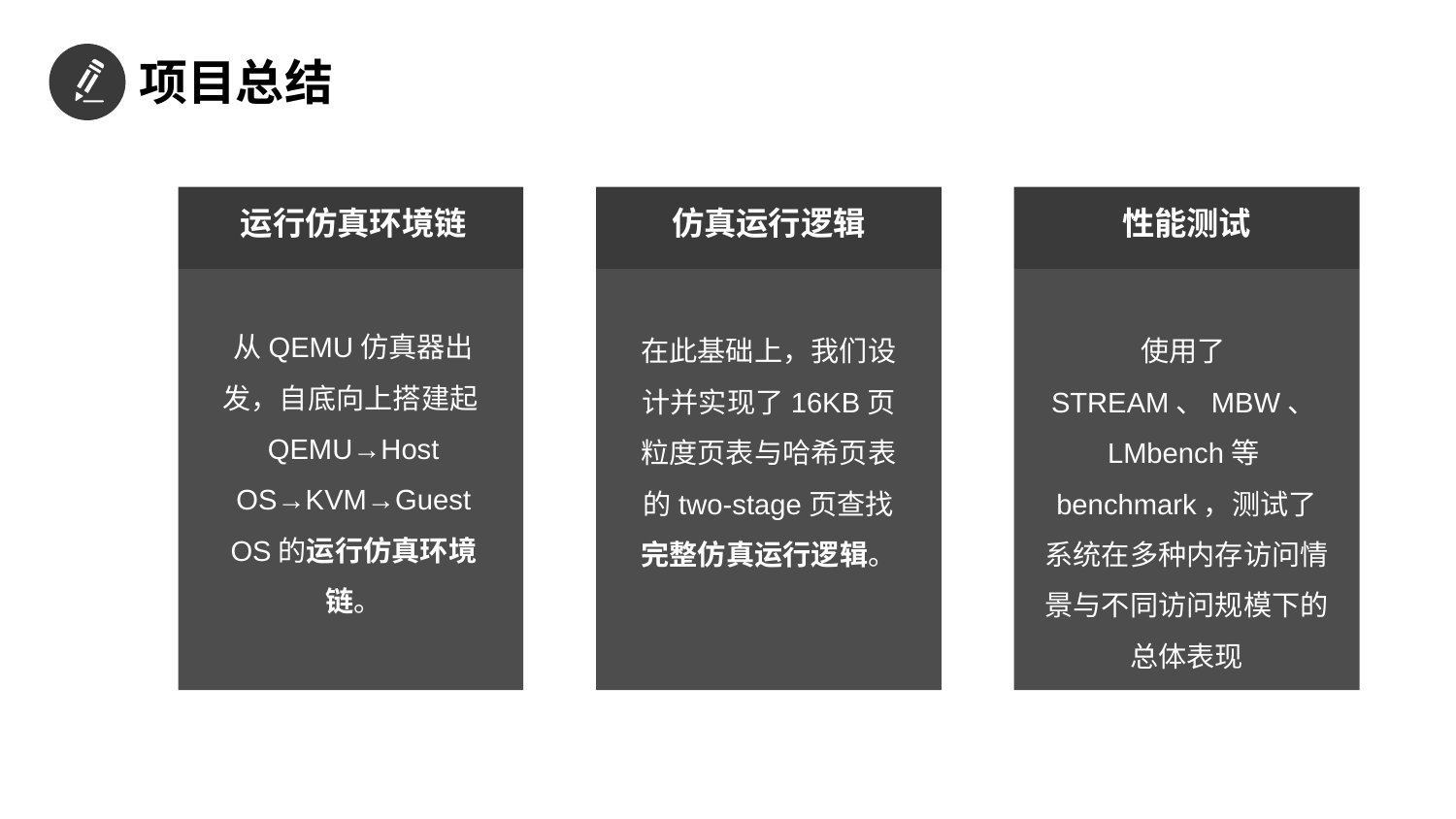

项目总结

运行仿真环境链
从QEMU仿真器出发，自底向上搭建起QEMU→Host OS→KVM→Guest OS的运行仿真环境链。

仿真运行逻辑
在此基础上，我们设计并实现了16KB页粒度页表与哈希页表的two-stage页查找完整仿真运行逻辑。

性能测试
使用了STREAM、MBW、LMbench等benchmark，测试了系统在多种内存访问情景与不同访问规模下的总体表现